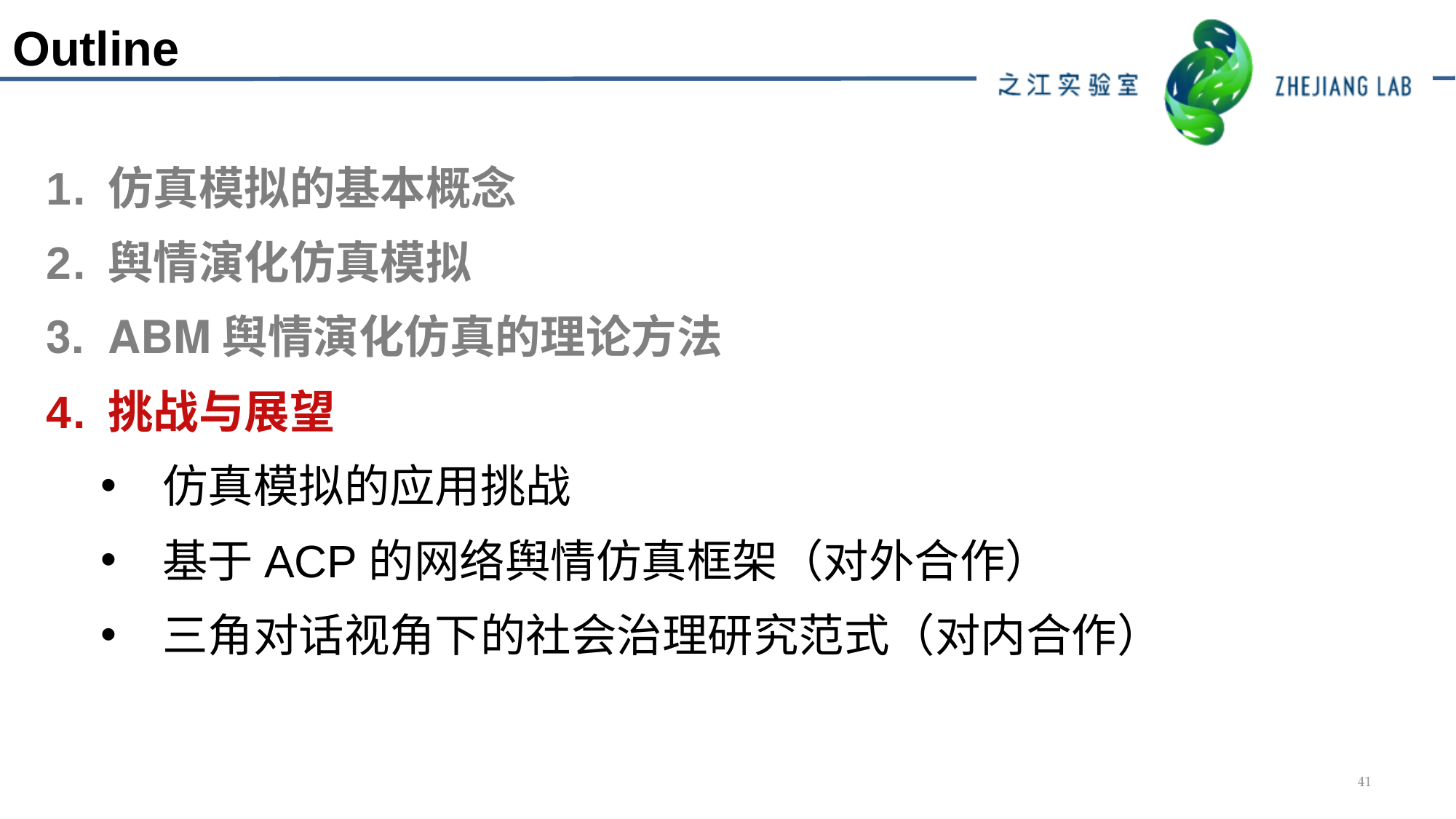

Outline
仿真模拟的基本概念
舆情演化仿真模拟
ABM舆情演化仿真的理论方法
挑战与展望
仿真模拟的应用挑战
基于ACP的网络舆情仿真框架（对外合作）
三角对话视角下的社会治理研究范式（对内合作）

41